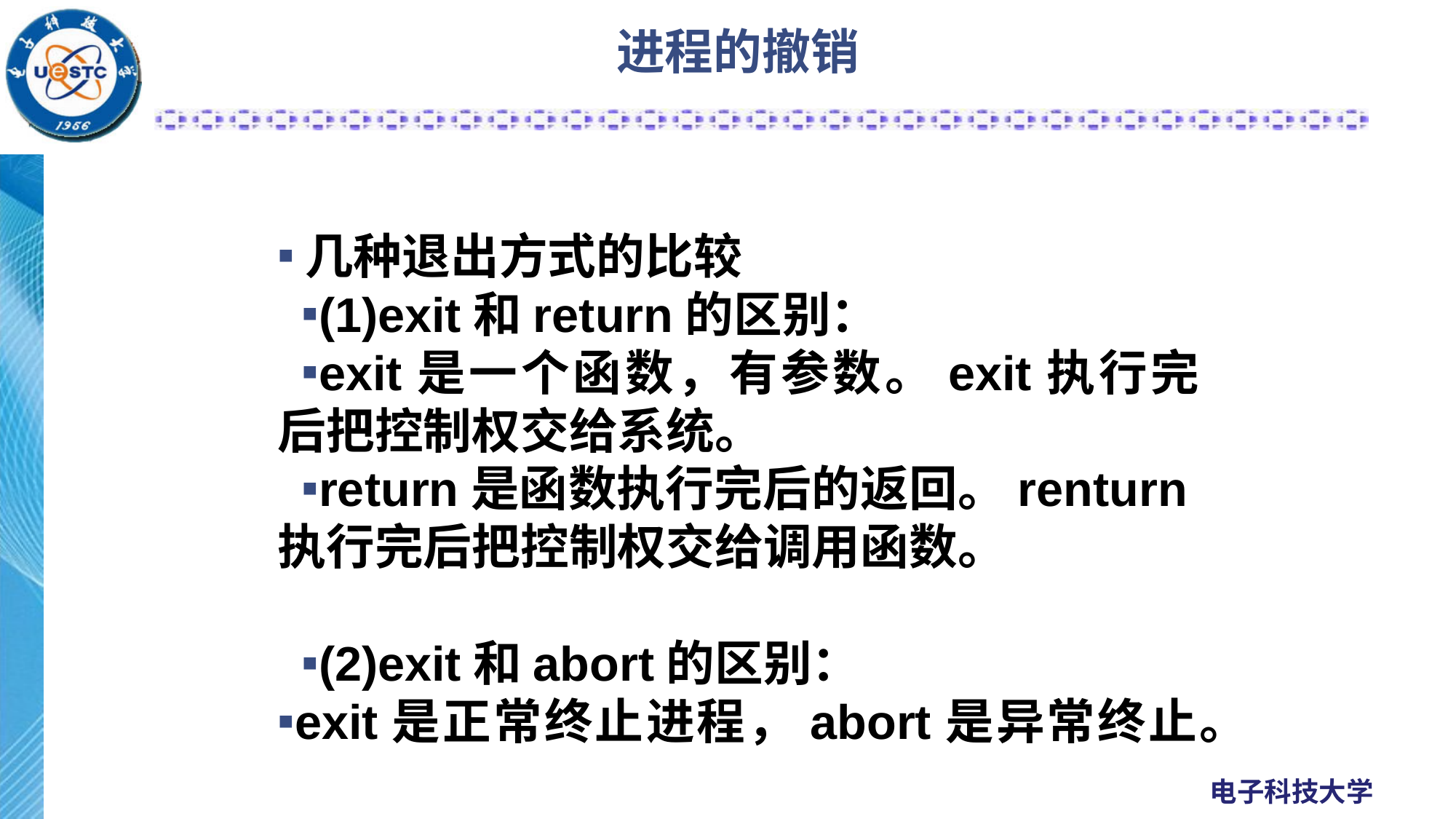

# 进程的撤销
几种退出方式的比较
(1)exit和return的区别：
exit是一个函数，有参数。exit执行完后把控制权交给系统。
return是函数执行完后的返回。renturn执行完后把控制权交给调用函数。

(2)exit和abort的区别：
exit是正常终止进程，abort是异常终止。